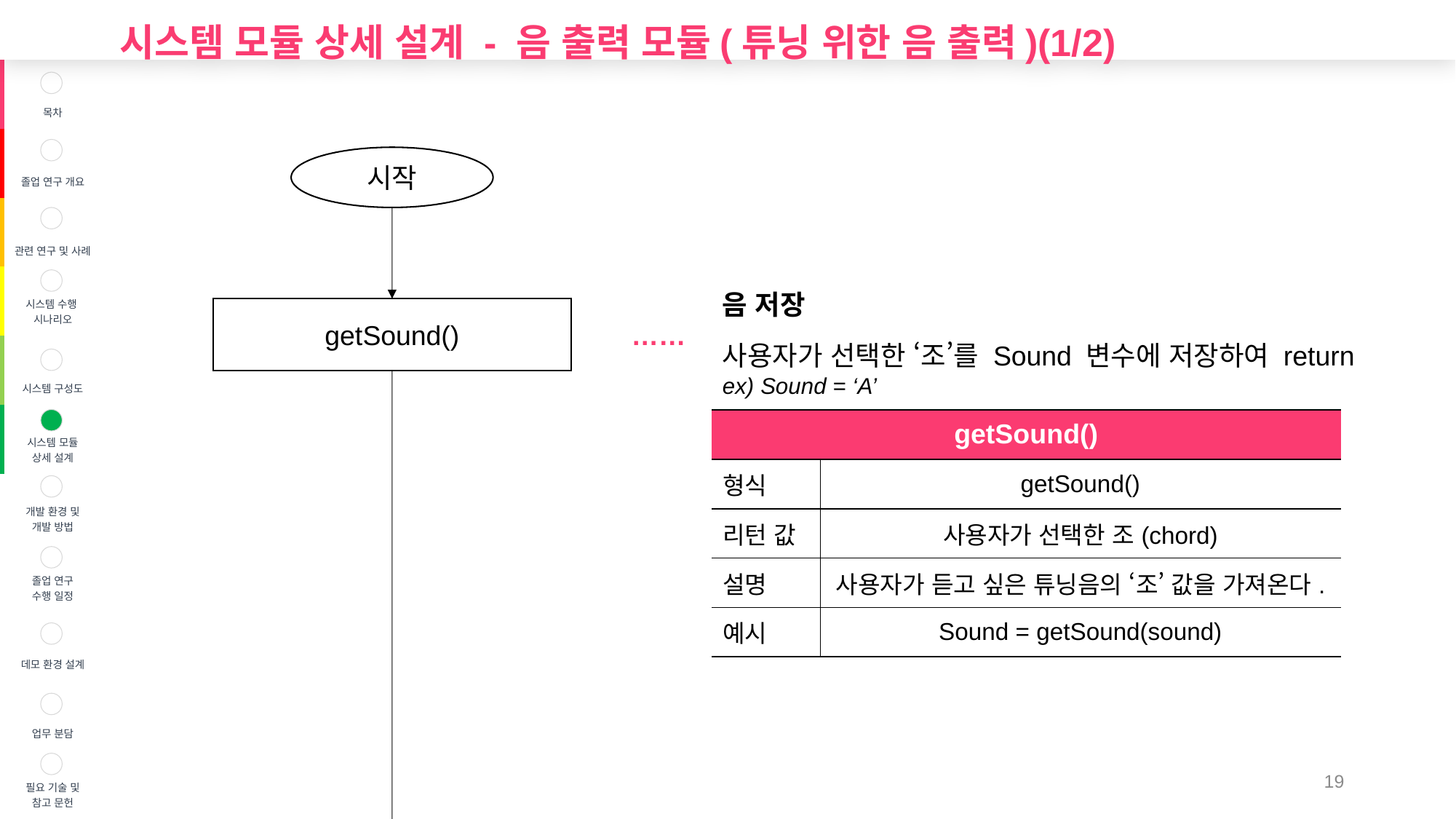

시스템 모듈 상세 설계 - 음 출력 모듈(튜닝 위한 음 출력)(1/2)
|  | 목차 |
| --- | --- |
|  | 졸업 연구 개요 |
|  | 관련 연구 및 사례 |
|  | 시스템 수행 시나리오 |
|  | 시스템 구성도 |
|  | 시스템 모듈 상세 설계 |
|  | 개발 환경 및 개발 방법 |
|  | 졸업 연구 수행 일정 |
|  | 데모 환경 설계 |
|  | 업무 분담 |
|  | 필요 기술 및 참고 문헌 |

시작

음 저장

사용자가 선택한 ‘조’를 Sound 변수에 저장하여 return
ex) Sound = ‘A’
getSound()
……

| getSound() |  |
| --- | --- |
| 형식 | getSound() |
| 리턴 값 | 사용자가 선택한 조(chord) |
| 설명 | 사용자가 듣고 싶은 튜닝음의 ‘조’ 값을 가져온다. |
| 예시 | Sound = getSound(sound) |

19